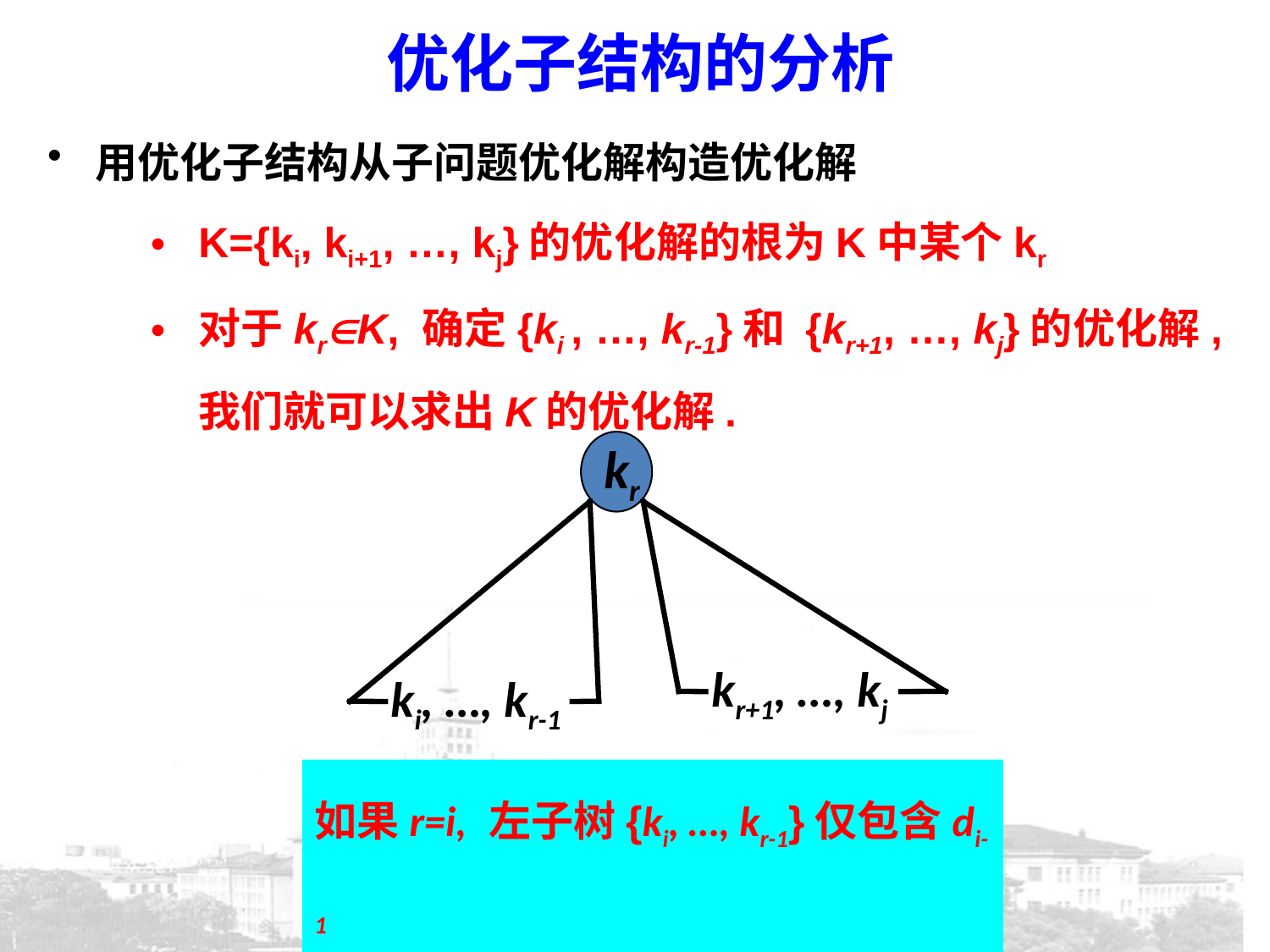

优化子结构的分析
用优化子结构从子问题优化解构造优化解
K={ki, ki+1, …, kj}的优化解的根为K中某个kr
对于kr∈K, 确定{ki , …, kr-1}和 {kr+1, …, kj}的优化解, 我们就可以求出K的优化解.

kr

kr+1, …, kj
ki, …, kr-1

如果r=i, 左子树{ki, …, kr-1}仅包含di-1
如果r=j, 右子树{kr+1, …, kj}仅包含dj